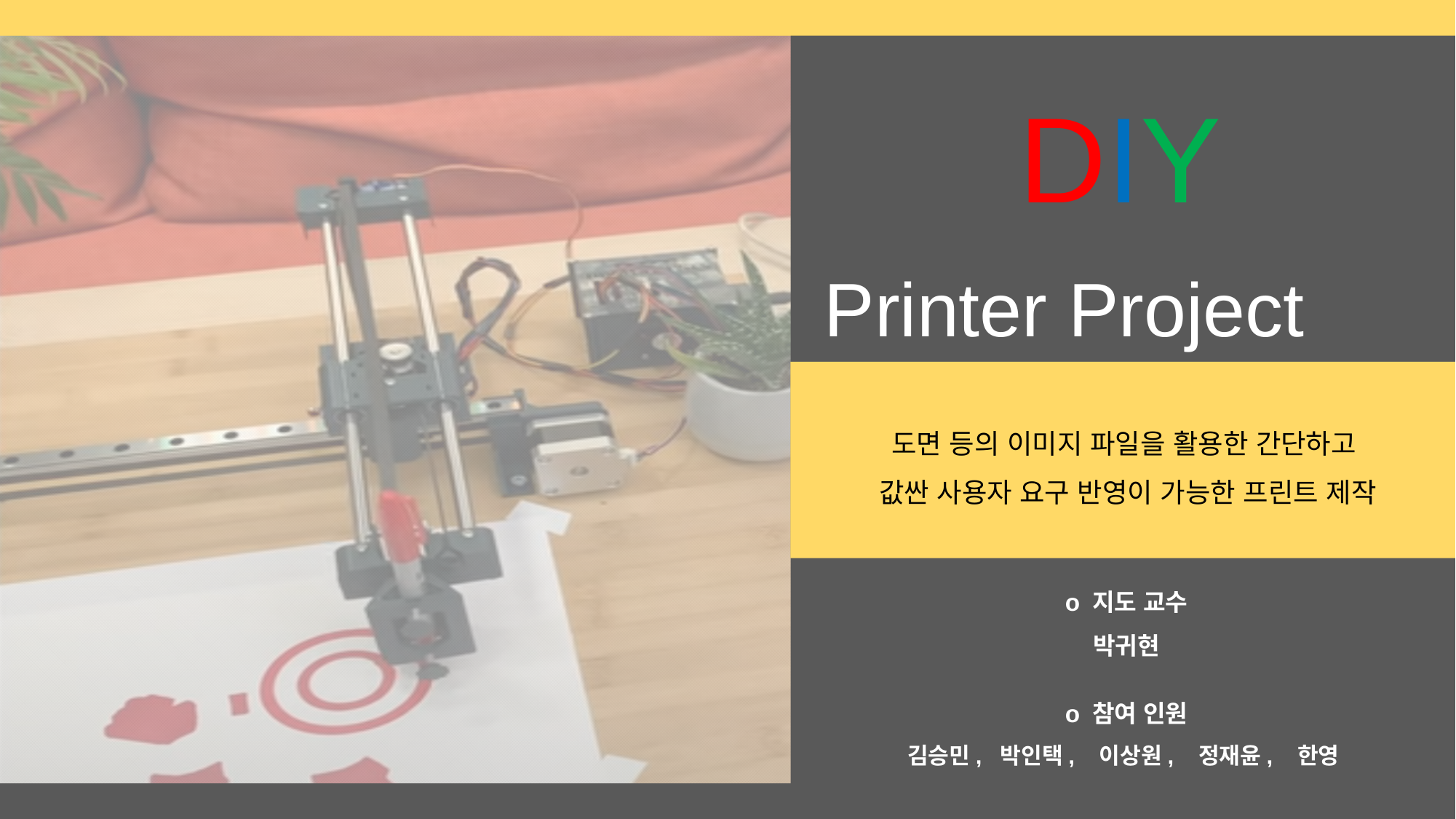

DIY

 Printer Project

ο 지도 교수
박귀현

ο 참여 인원
김승민,  박인택,   이상원,   정재윤,   한영
도면 등의 이미지 파일을 활용한 간단하고
값싼 사용자 요구 반영이 가능한 프린트 제작